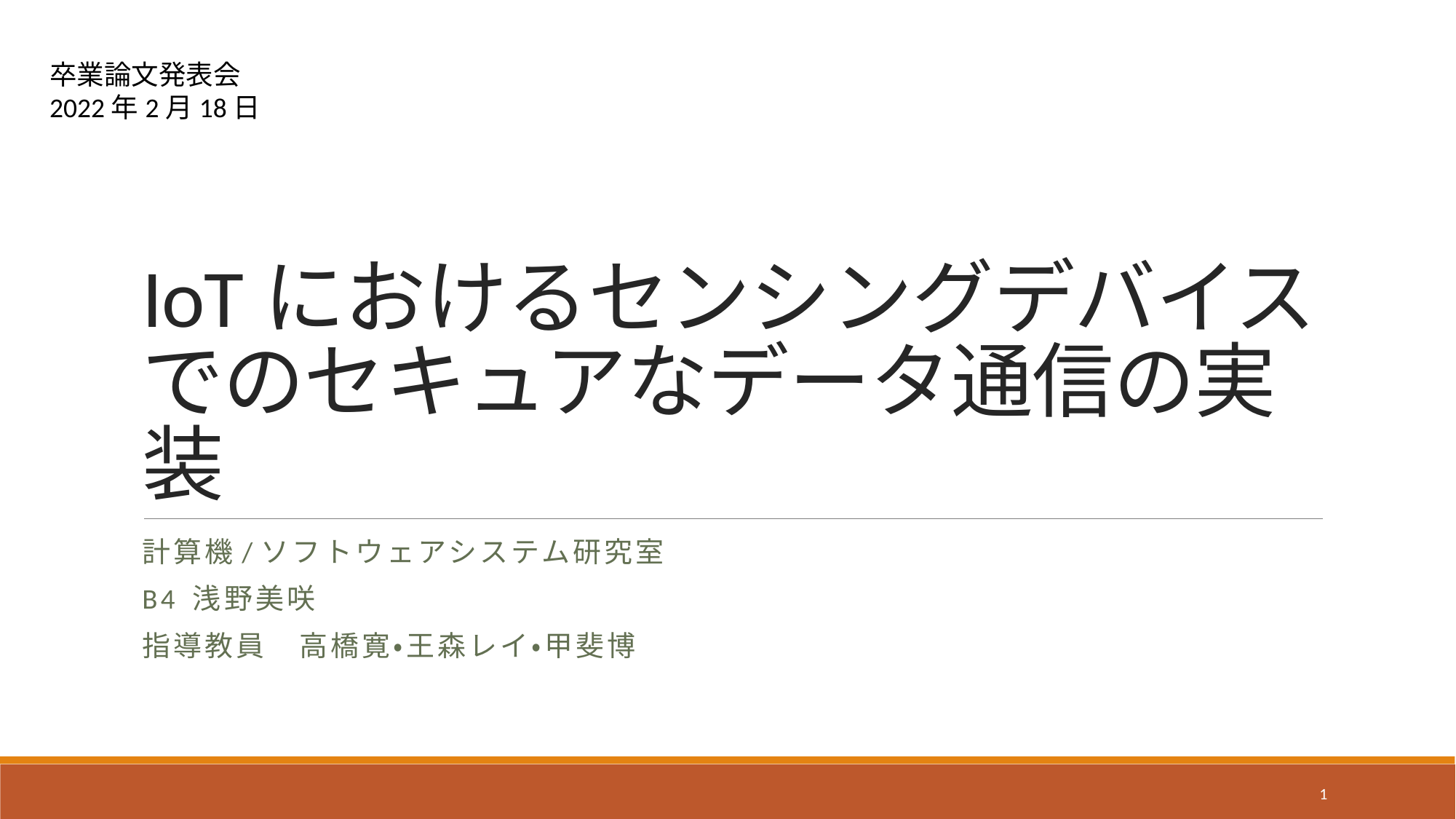

卒業論文発表会
2022年2月18日
# IoTにおけるセンシングデバイス でのセキュアなデータ通信の実装
計算機/ソフトウェアシステム研究室
B4 浅野美咲
指導教員　高橋寛・王森レイ・甲斐博
1